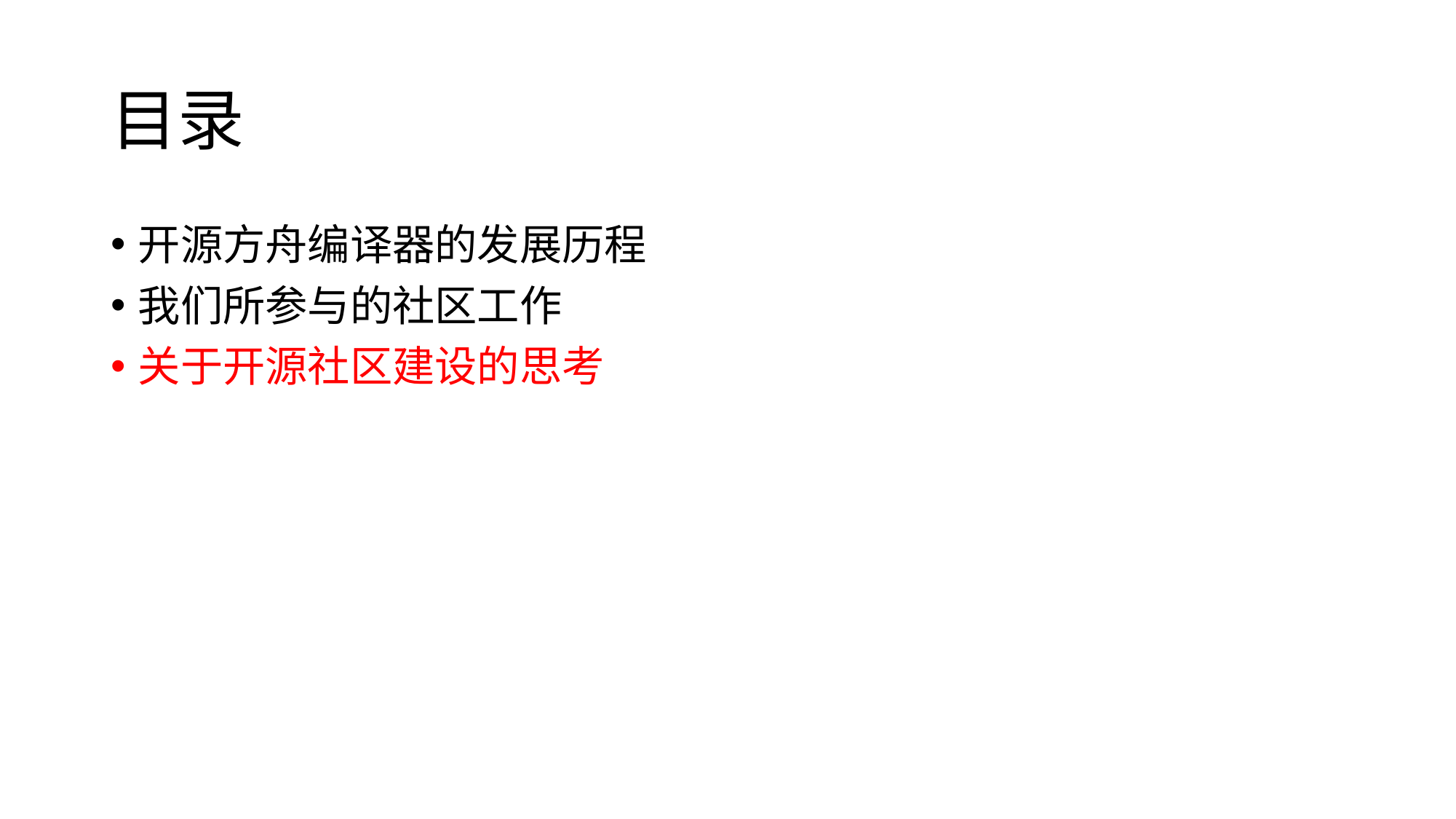

# 目录
开源方舟编译器的发展历程
我们所参与的社区工作
关于开源社区建设的思考